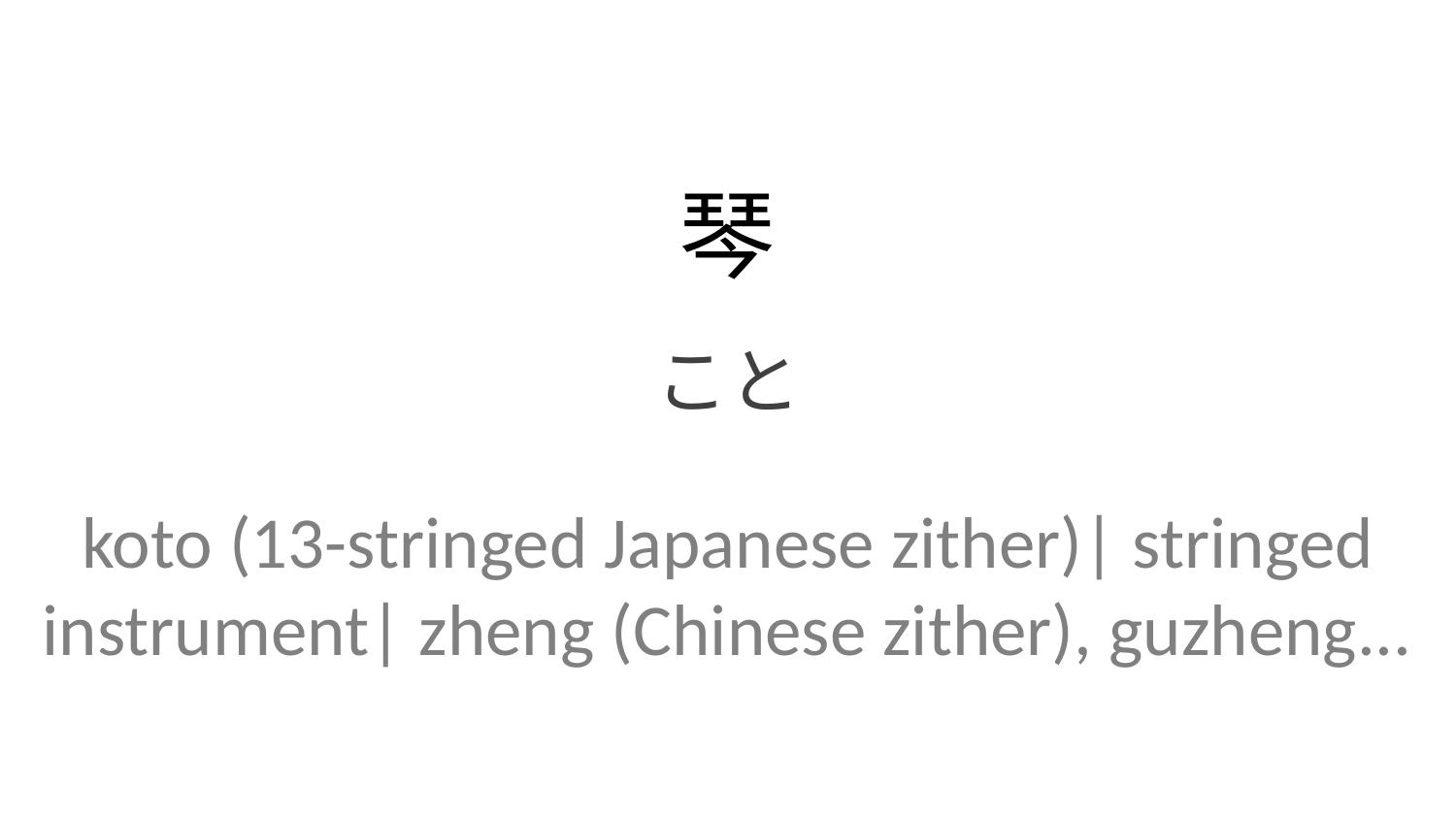

琴

こと
koto (13-stringed Japanese zither)| stringed instrument| zheng (Chinese zither), guzheng...